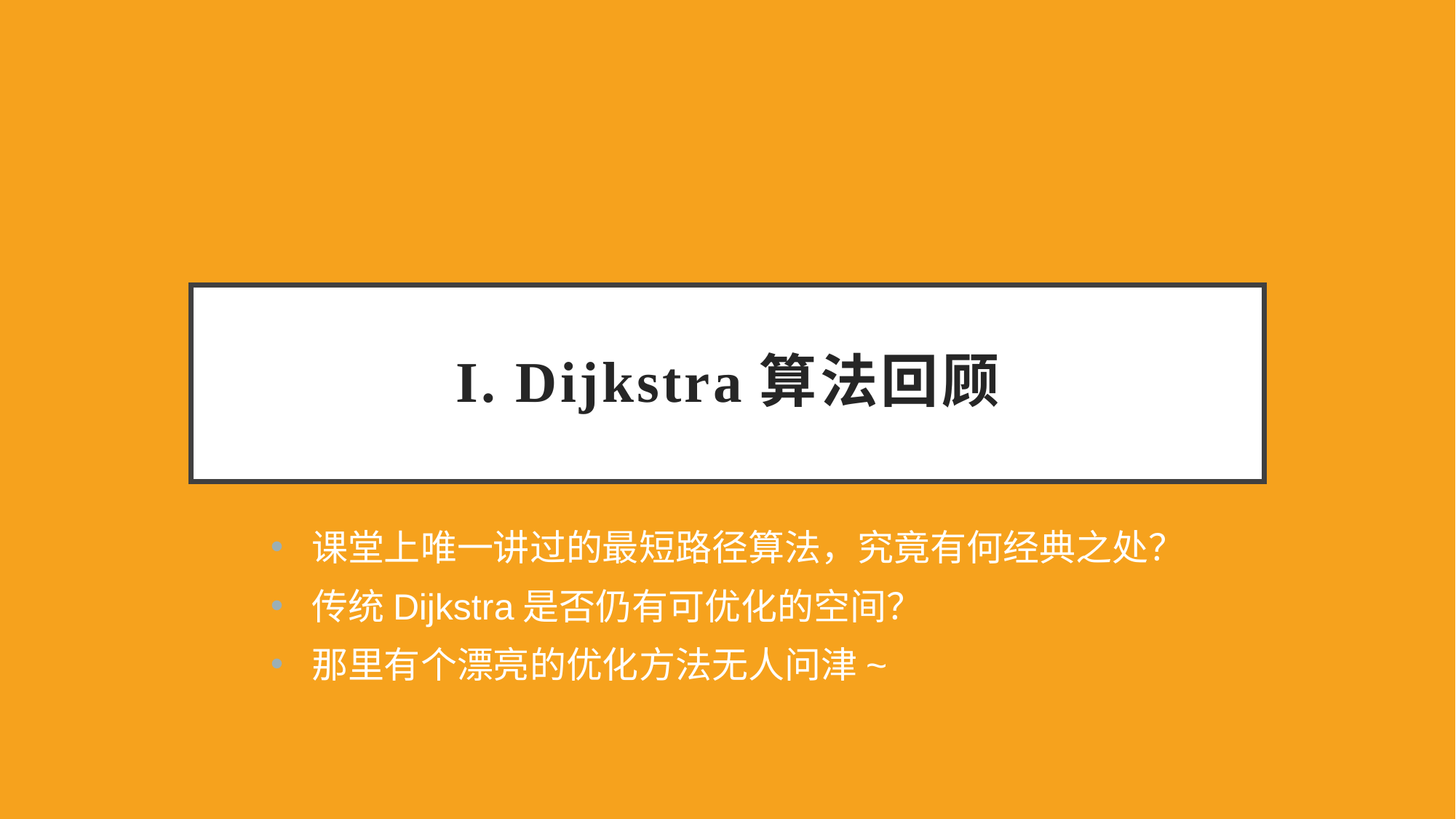

# I. Dijkstra算法回顾
课堂上唯一讲过的最短路径算法，究竟有何经典之处？
传统Dijkstra是否仍有可优化的空间？
那里有个漂亮的优化方法无人问津~